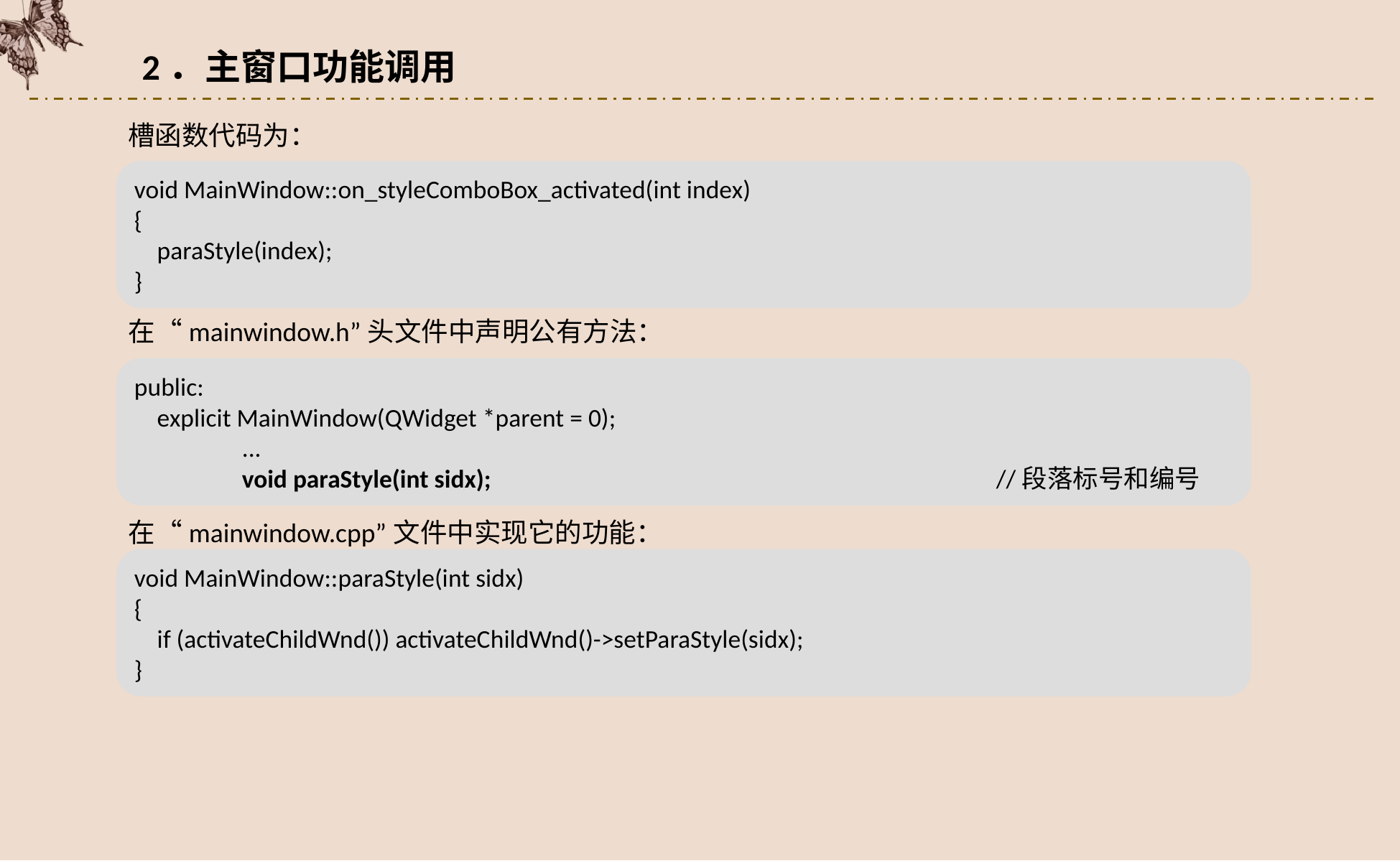

2．主窗口功能调用
槽函数代码为：
void MainWindow::on_styleComboBox_activated(int index)
{
    paraStyle(index);
}
在“mainwindow.h”头文件中声明公有方法：
public:
    explicit MainWindow(QWidget *parent = 0);
	...
	void paraStyle(int sidx);					//段落标号和编号
在“mainwindow.cpp”文件中实现它的功能：
void MainWindow::paraStyle(int sidx)
{
    if (activateChildWnd()) activateChildWnd()->setParaStyle(sidx);
}